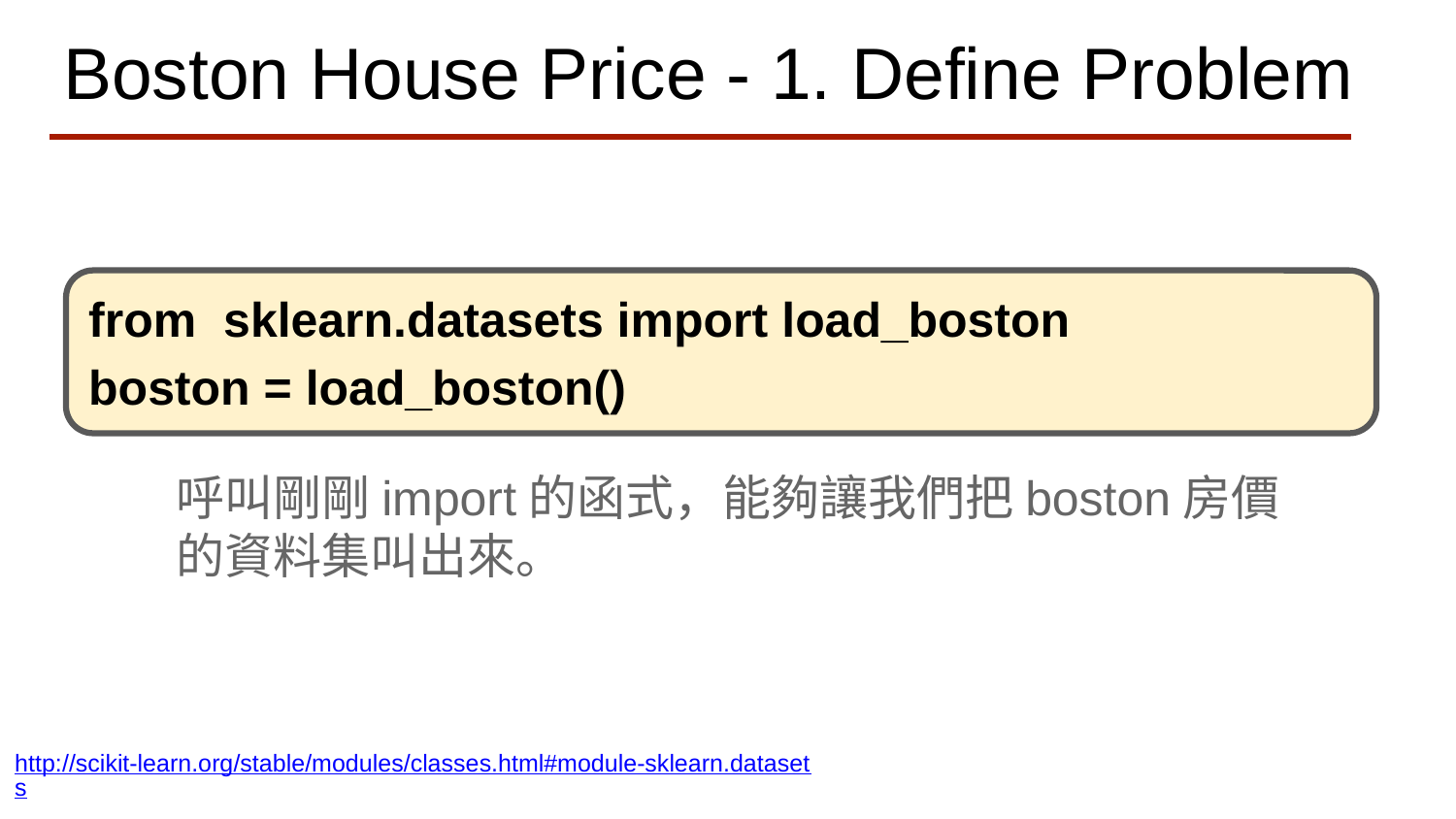

# Boston House Price - 1. Define Problem
from  sklearn.datasets import load_boston
boston = load_boston()
呼叫剛剛import的函式，能夠讓我們把boston房價的資料集叫出來。
http://scikit-learn.org/stable/modules/classes.html#module-sklearn.datasets